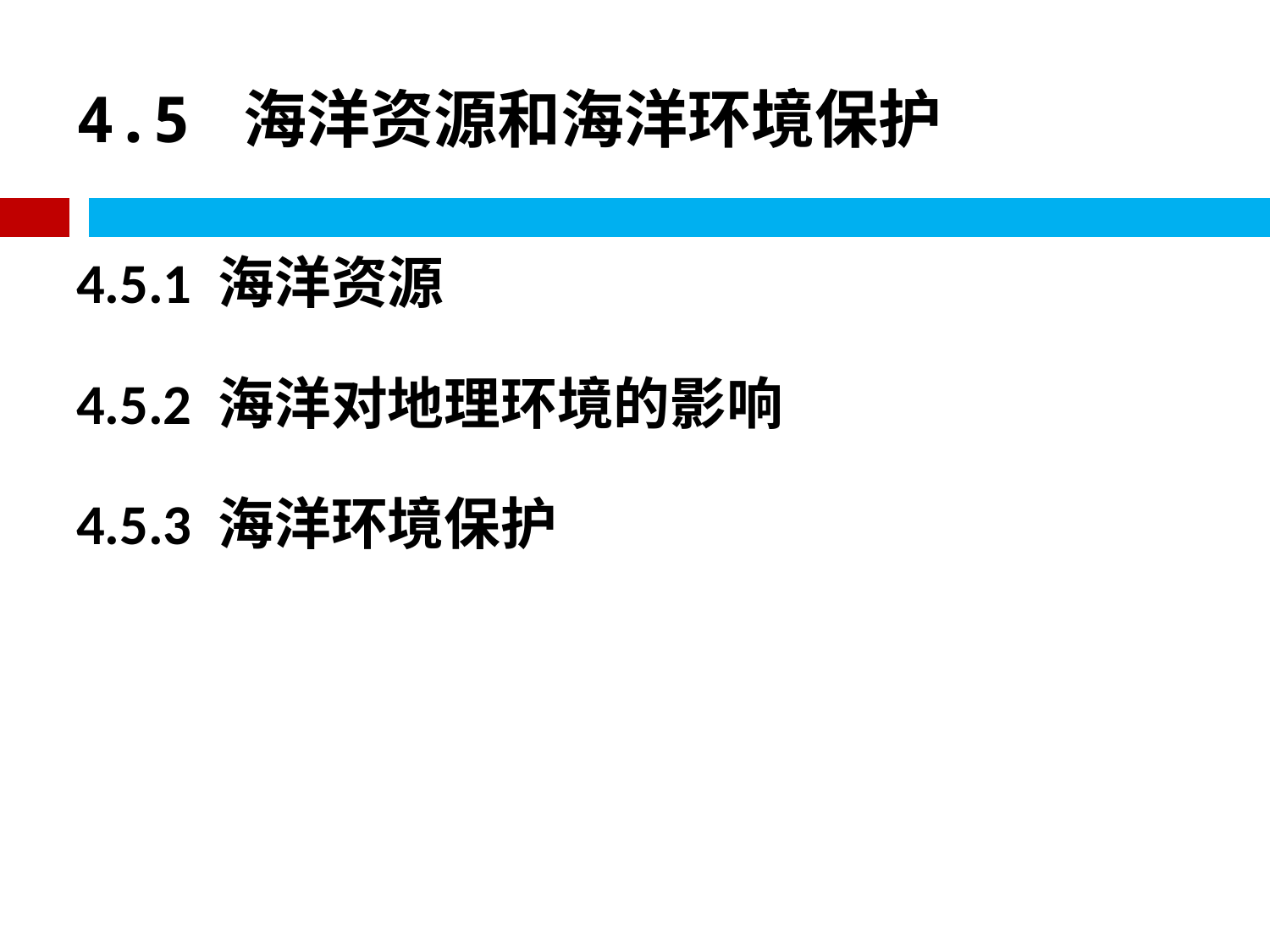

# 4.5 海洋资源和海洋环境保护
4.5.1 海洋资源
4.5.2 海洋对地理环境的影响
4.5.3 海洋环境保护